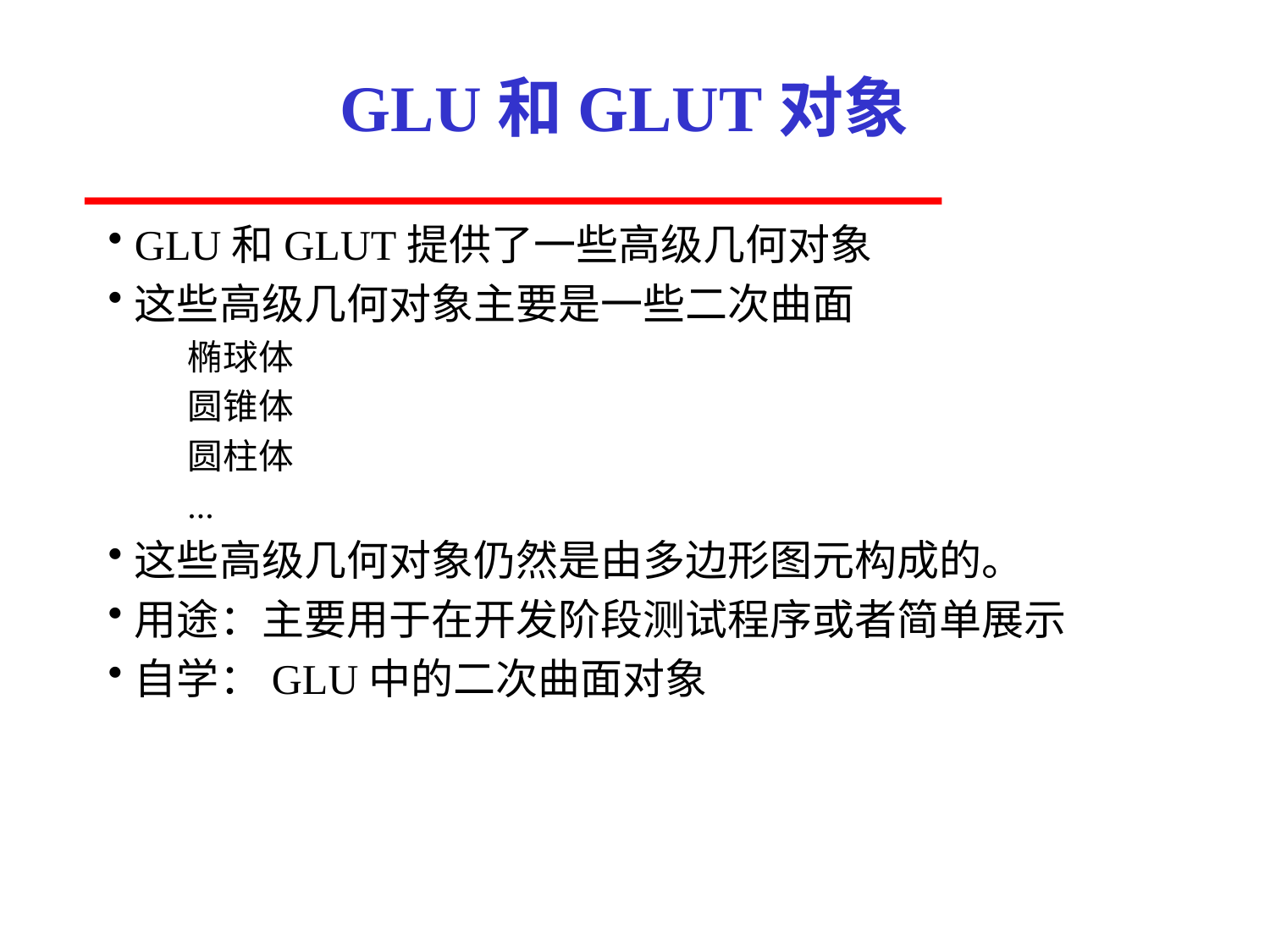

# GLU和GLUT对象
GLU和GLUT提供了一些高级几何对象
这些高级几何对象主要是一些二次曲面
椭球体
圆锥体
圆柱体
...
这些高级几何对象仍然是由多边形图元构成的。
用途：主要用于在开发阶段测试程序或者简单展示
自学：GLU中的二次曲面对象